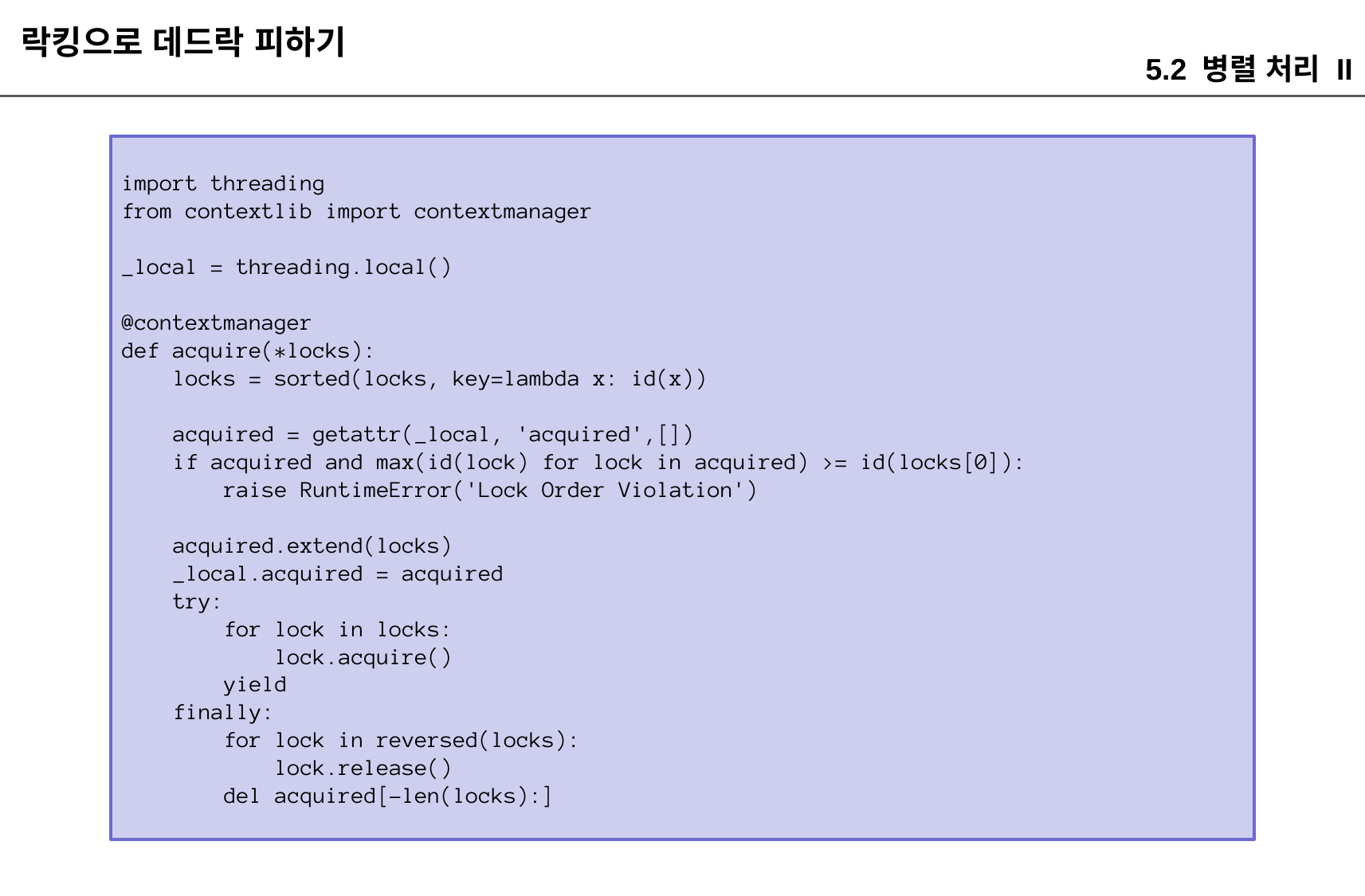

락킹으로 데드락 피하기
5.2 병렬 처리 II
import threading
from contextlib import contextmanager

_local = threading.local()

@contextmanager
def acquire(*locks):
    locks = sorted(locks, key=lambda x: id(x))

    acquired = getattr(_local, 'acquired',[])
    if acquired and max(id(lock) for lock in acquired) >= id(locks[0]):
        raise RuntimeError('Lock Order Violation')

    acquired.extend(locks)
    _local.acquired = acquired
    try:
        for lock in locks:
            lock.acquire()
        yield
    finally:
        for lock in reversed(locks):
            lock.release()
        del acquired[-len(locks):]